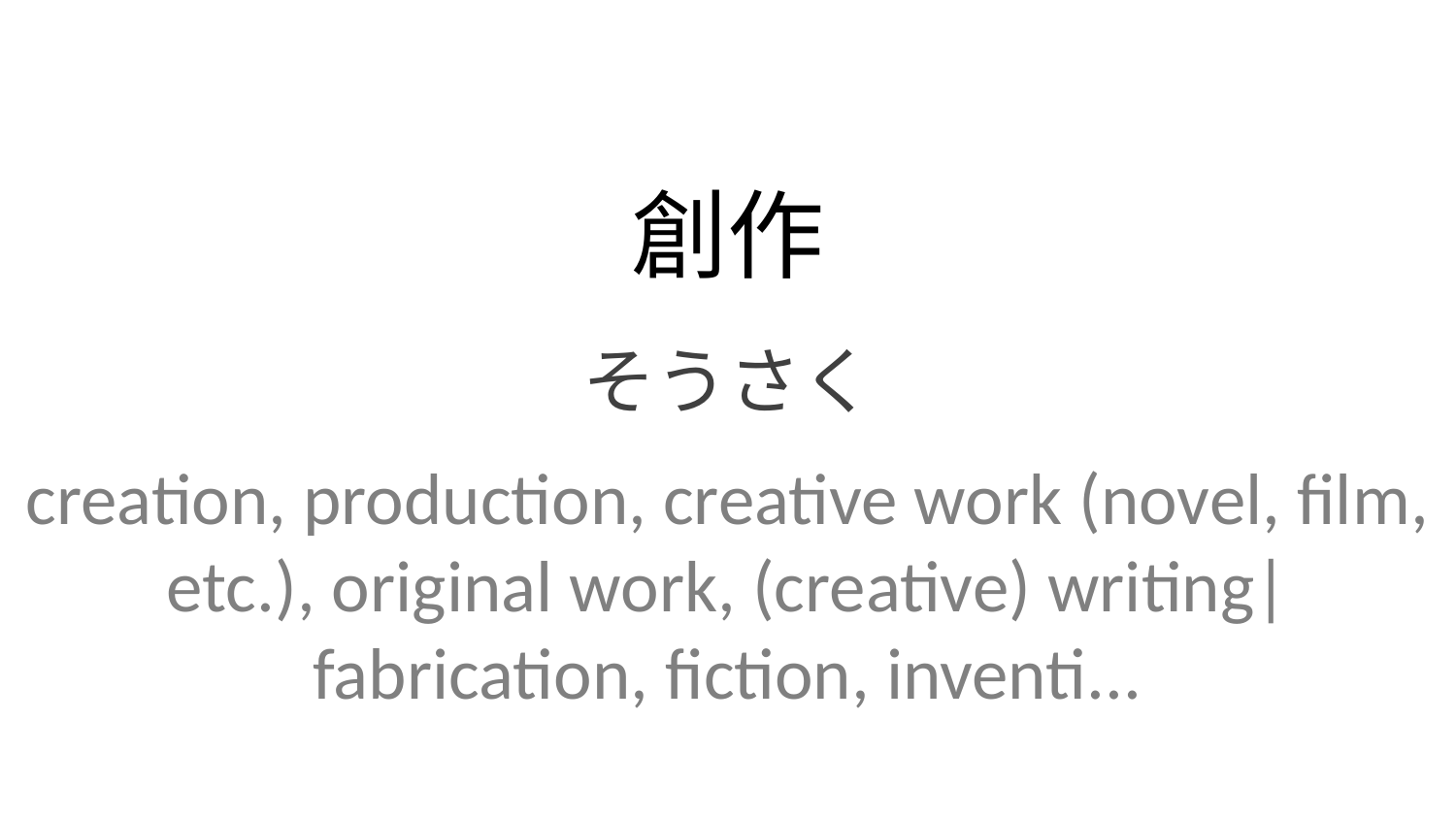

創作

そうさく
creation, production, creative work (novel, film, etc.), original work, (creative) writing| fabrication, fiction, inventi...